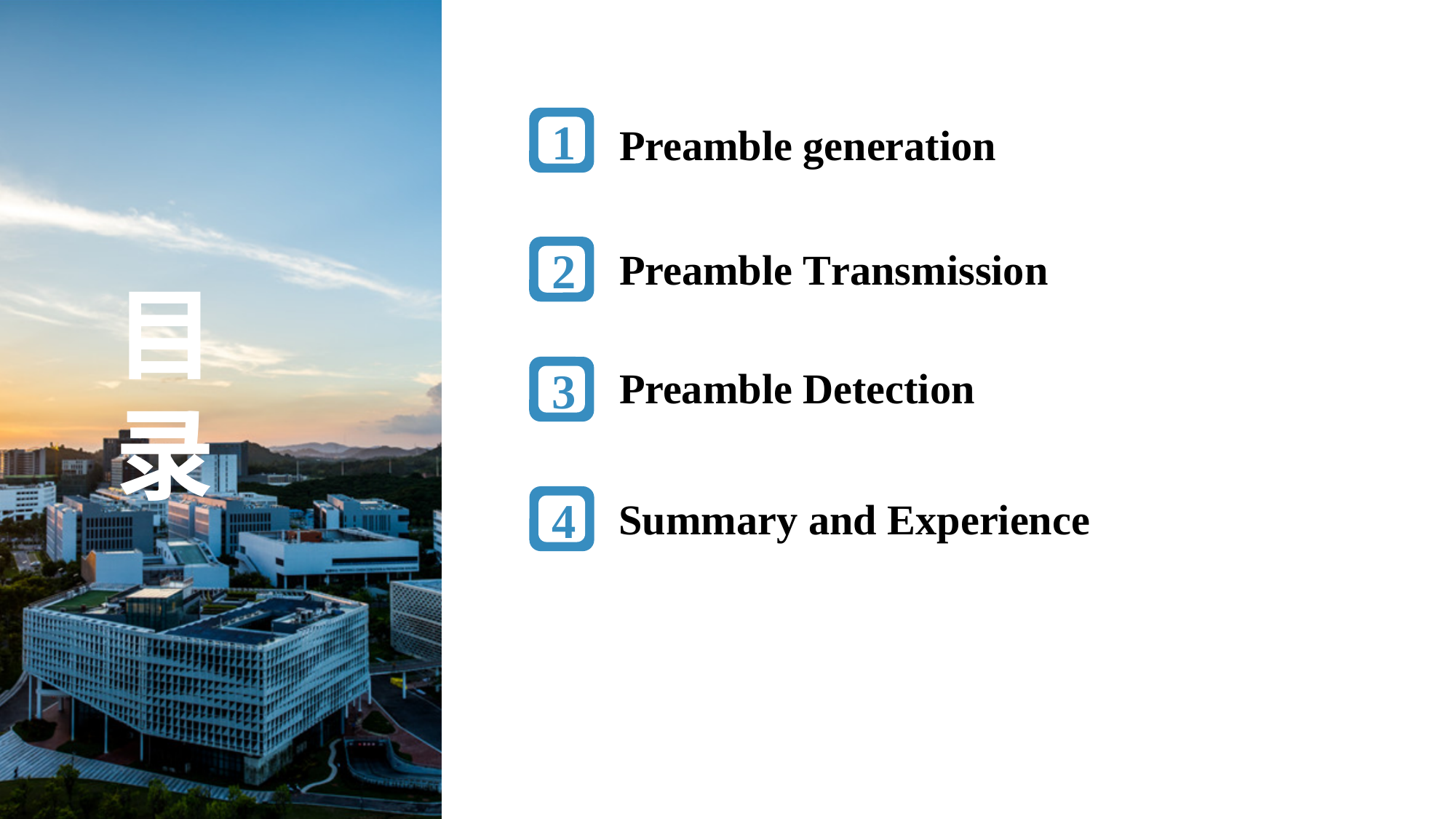

1
Preamble generation
Preamble Transmission

3

2

目
录
Preamble Detection
Summary and Experience

4

2